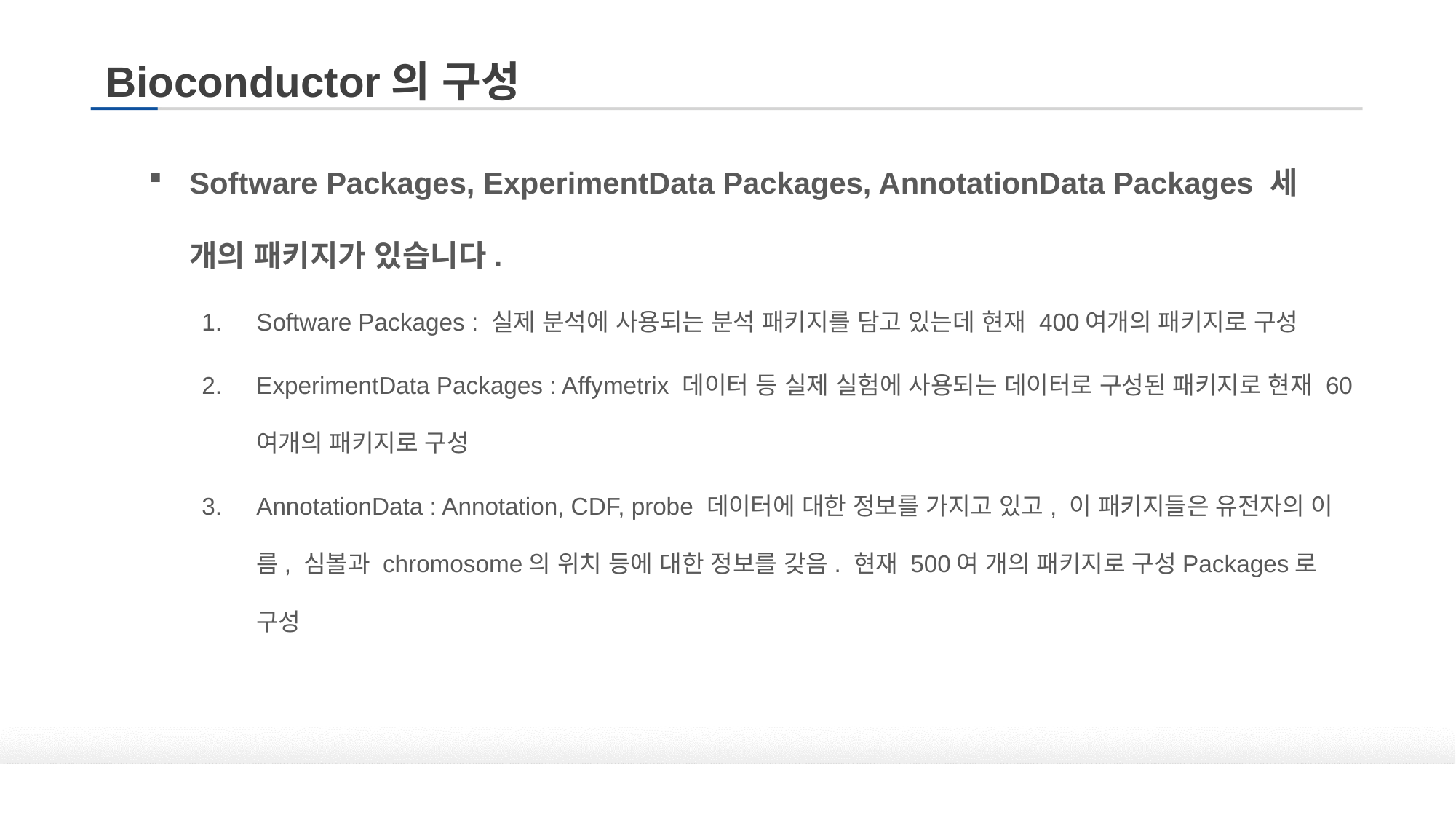

# Bioconductor의 구성
Software Packages, ExperimentData Packages, AnnotationData Packages 세 개의 패키지가 있습니다.
Software Packages : 실제 분석에 사용되는 분석 패키지를 담고 있는데 현재 400여개의 패키지로 구성
ExperimentData Packages : Affymetrix 데이터 등 실제 실험에 사용되는 데이터로 구성된 패키지로 현재 60여개의 패키지로 구성
AnnotationData : Annotation, CDF, probe 데이터에 대한 정보를 가지고 있고, 이 패키지들은 유전자의 이름, 심볼과 chromosome의 위치 등에 대한 정보를 갖음. 현재 500여 개의 패키지로 구성Packages로 구성